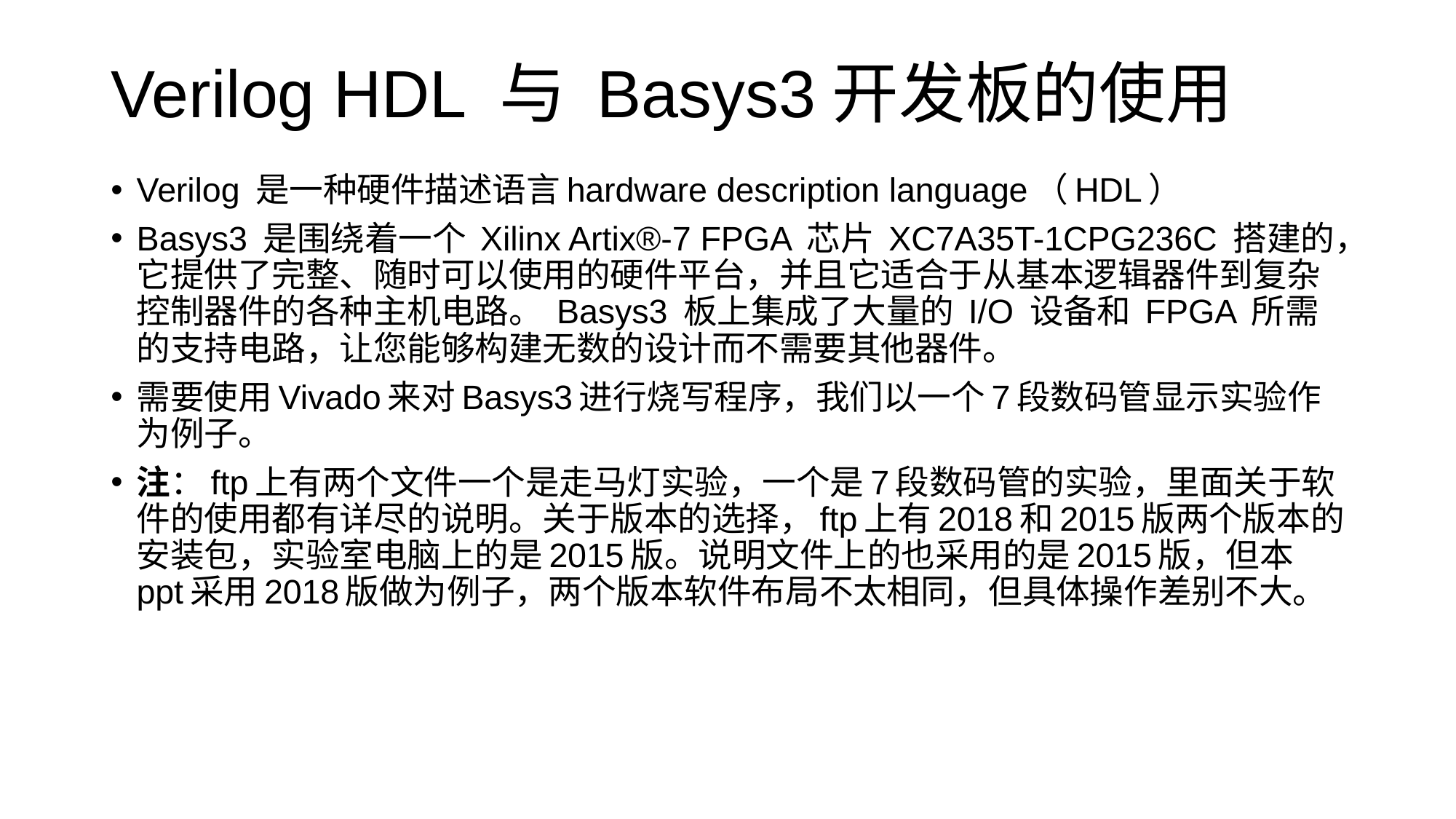

# Verilog HDL 与 Basys3开发板的使用
Verilog 是一种硬件描述语言hardware description language（HDL）
Basys3 是围绕着一个 Xilinx Artix®-7 FPGA 芯片 XC7A35T-1CPG236C 搭建的，它提供了完整、随时可以使用的硬件平台，并且它适合于从基本逻辑器件到复杂控制器件的各种主机电路。 Basys3 板上集成了大量的 I/O 设备和 FPGA 所需的支持电路，让您能够构建无数的设计而不需要其他器件。
需要使用Vivado来对Basys3进行烧写程序，我们以一个7段数码管显示实验作为例子。
注：ftp上有两个文件一个是走马灯实验，一个是7段数码管的实验，里面关于软件的使用都有详尽的说明。关于版本的选择，ftp上有2018和2015版两个版本的安装包，实验室电脑上的是2015版。说明文件上的也采用的是2015版，但本ppt采用2018版做为例子，两个版本软件布局不太相同，但具体操作差别不大。